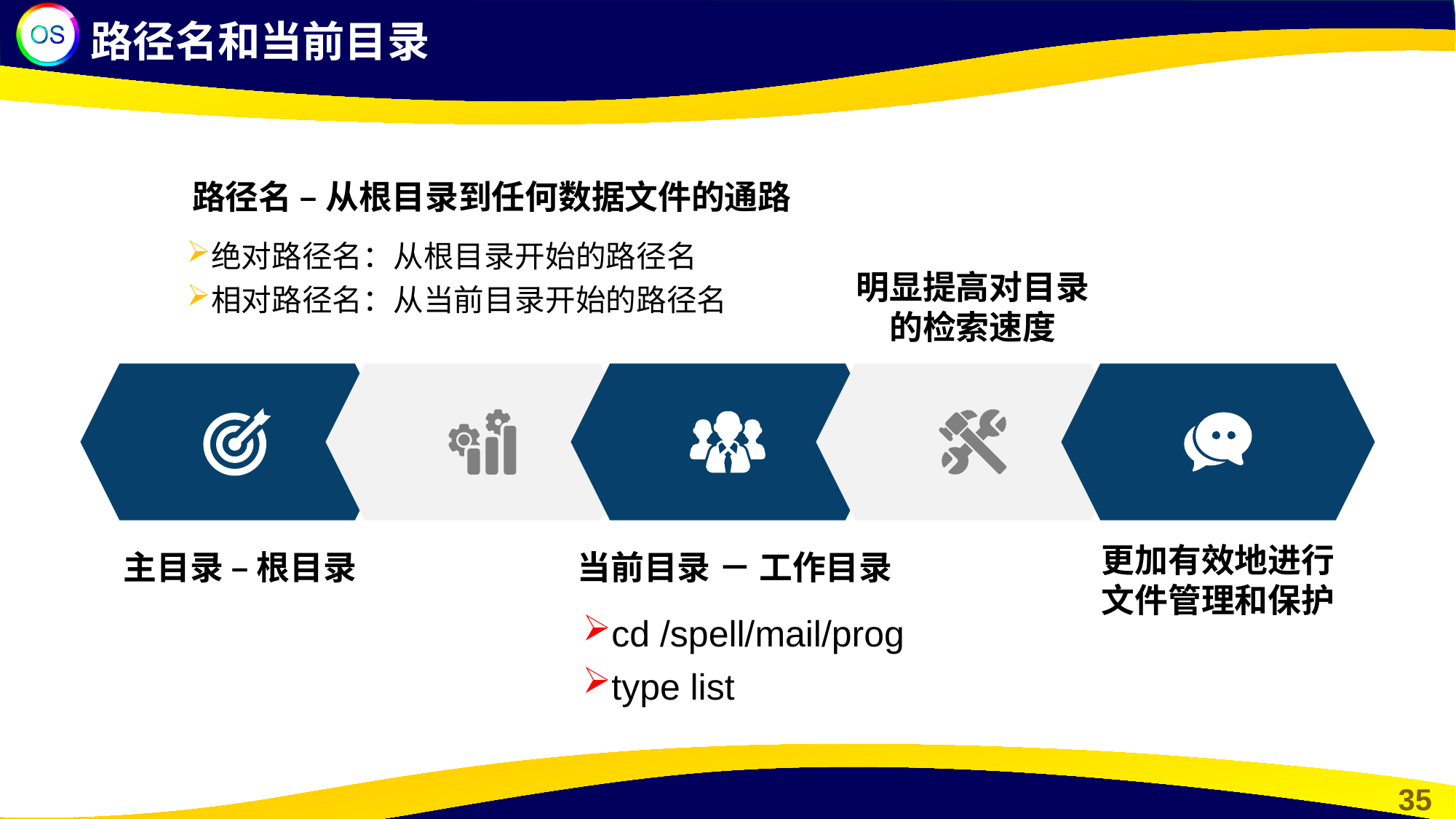

路径名和当前目录
路径名 – 从根目录到任何数据文件的通路
绝对路径名：从根目录开始的路径名
相对路径名：从当前目录开始的路径名
明显提高对目录的检索速度

更加有效地进行文件管理和保护
当前目录 － 工作目录
cd /spell/mail/prog
type list
主目录 – 根目录